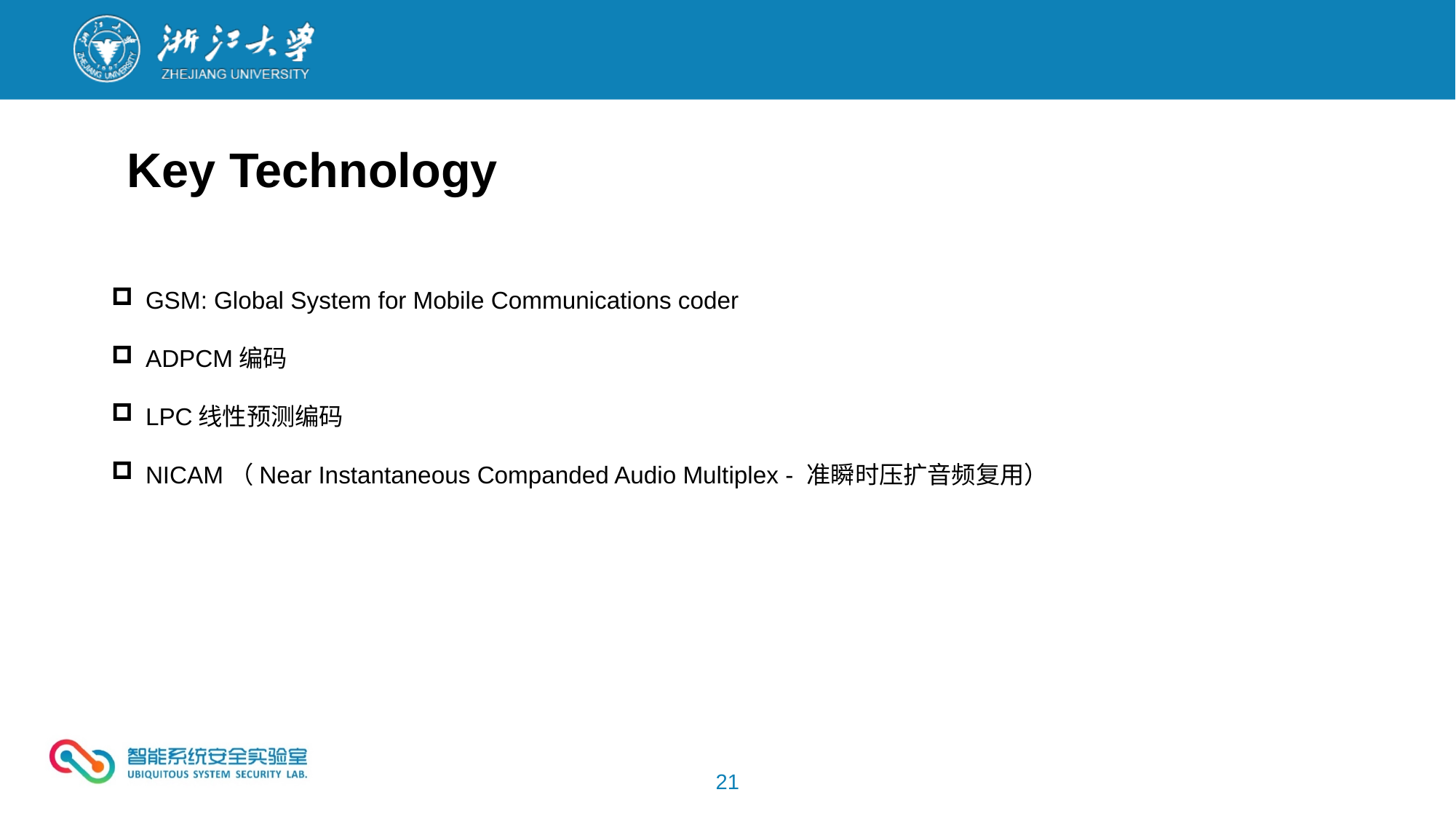

Key Technology
GSM: Global System for Mobile Communications coder
ADPCM编码
LPC线性预测编码
NICAM（Near Instantaneous Companded Audio Multiplex - 准瞬时压扩音频复用）